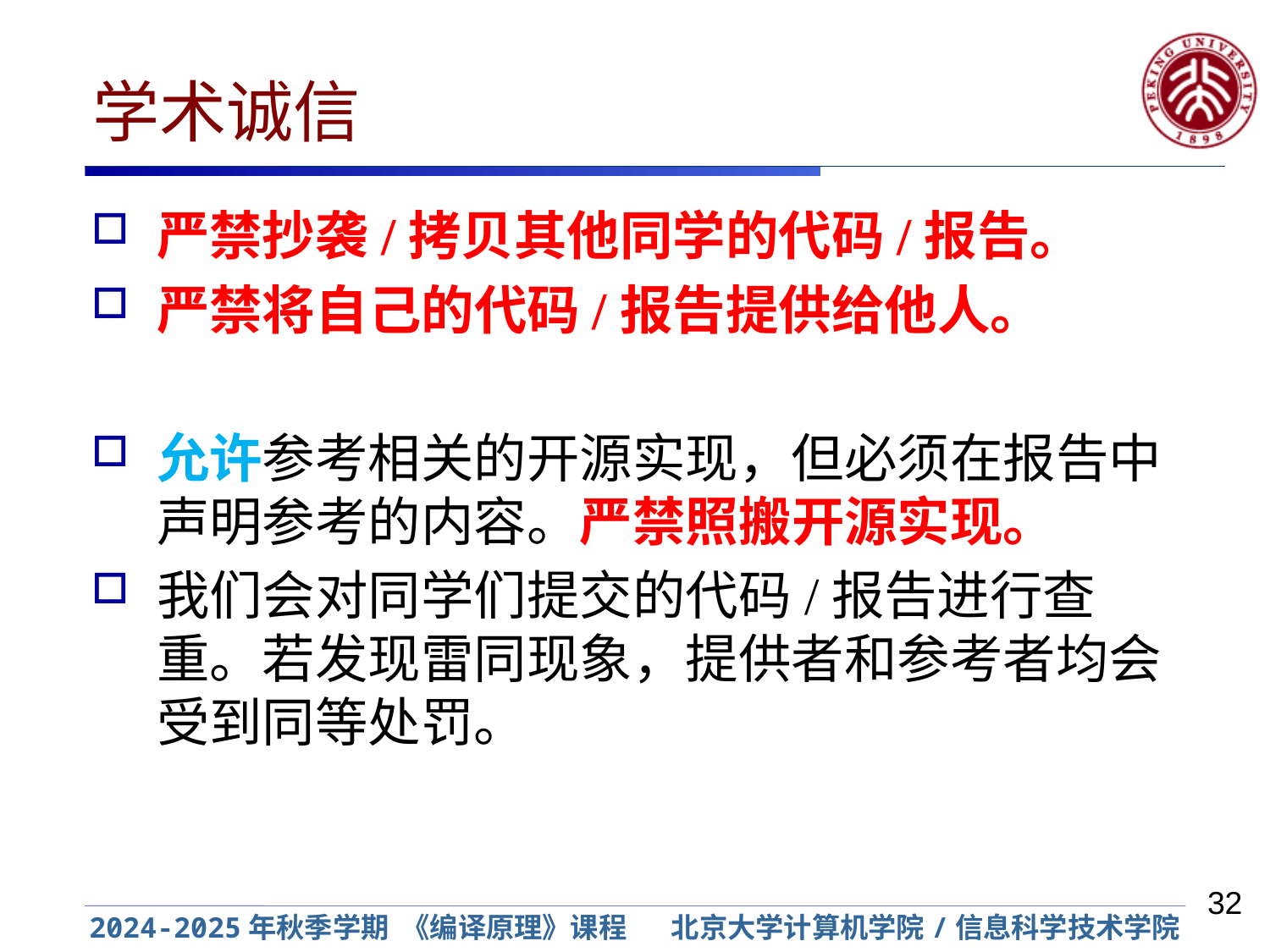

# 学术诚信
严禁抄袭/拷贝其他同学的代码/报告。
严禁将自己的代码/报告提供给他人。

允许参考相关的开源实现，但必须在报告中声明参考的内容。严禁照搬开源实现。
我们会对同学们提交的代码/报告进行查重。若发现雷同现象，提供者和参考者均会受到同等处罚。